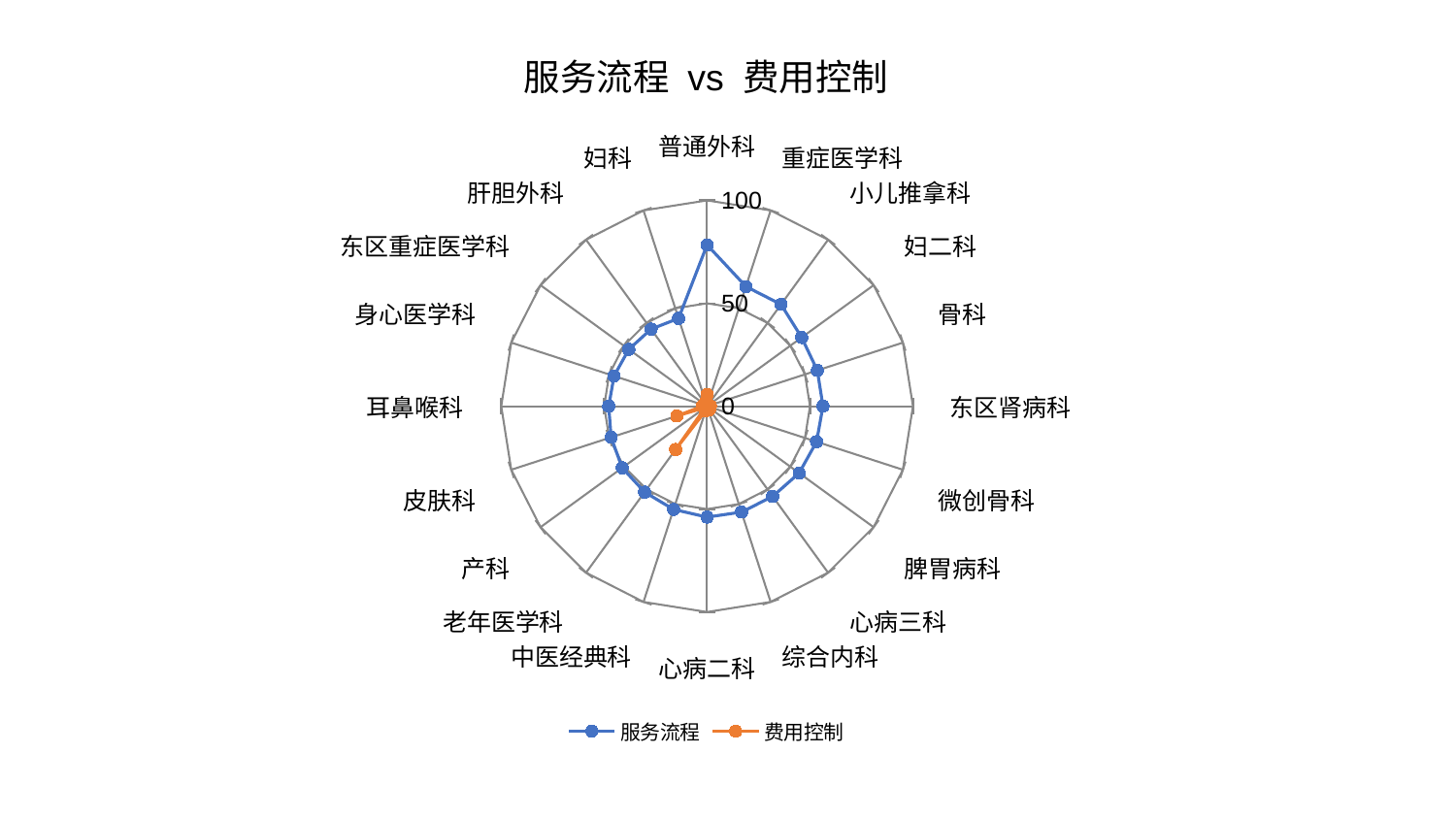

### Chart: 服务流程 vs 费用控制

| Category | 服务流程 | 费用控制 |
|---|---|---|
| 普通外科 | 78.39145071439467 | 5.706673233401345 |
| 重症医学科 | 61.14123518853105 | 1.0774888330152277 |
| 小儿推拿科 | 61.123687123795385 | 1.1230332190435888 |
| 妇二科 | 56.79928856687887 | 0.9051099694221951 |
| 骨科 | 56.30894346167187 | 0.5853137076194568 |
| 东区肾病科 | 56.29593280940472 | 1.6467630429589672 |
| 微创骨科 | 55.926260687669455 | 0.7316254420962995 |
| 脾胃病科 | 55.29266115111769 | 1.2099803198316847 |
| 心病三科 | 54.204801119382125 | 2.062183597171868 |
| 综合内科 | 54.12017139755789 | 1.4998638343365966 |
| 心病二科 | 53.906501473462534 | 1.7875717188647315 |
| 中医经典科 | 52.721572352263436 | 2.3104643943530077 |
| 老年医学科 | 51.6235085853677 | 26.03277206019832 |
| 产科 | 50.971111593137834 | 1.101538339680465 |
| 皮肤科 | 49.009932364080605 | 15.457652989937348 |
| 耳鼻喉科 | 47.79297608612322 | 2.254768194126356 |
| 身心医学科 | 47.53637022351755 | 1.787236683147801 |
| 东区重症医学科 | 47.00031119387123 | 1.4354632028936838 |
| 肝胆外科 | 46.295136921343186 | 1.8528386941115114 |
| 妇科 | 44.85552380514751 | 1.1062088823590321 |
46